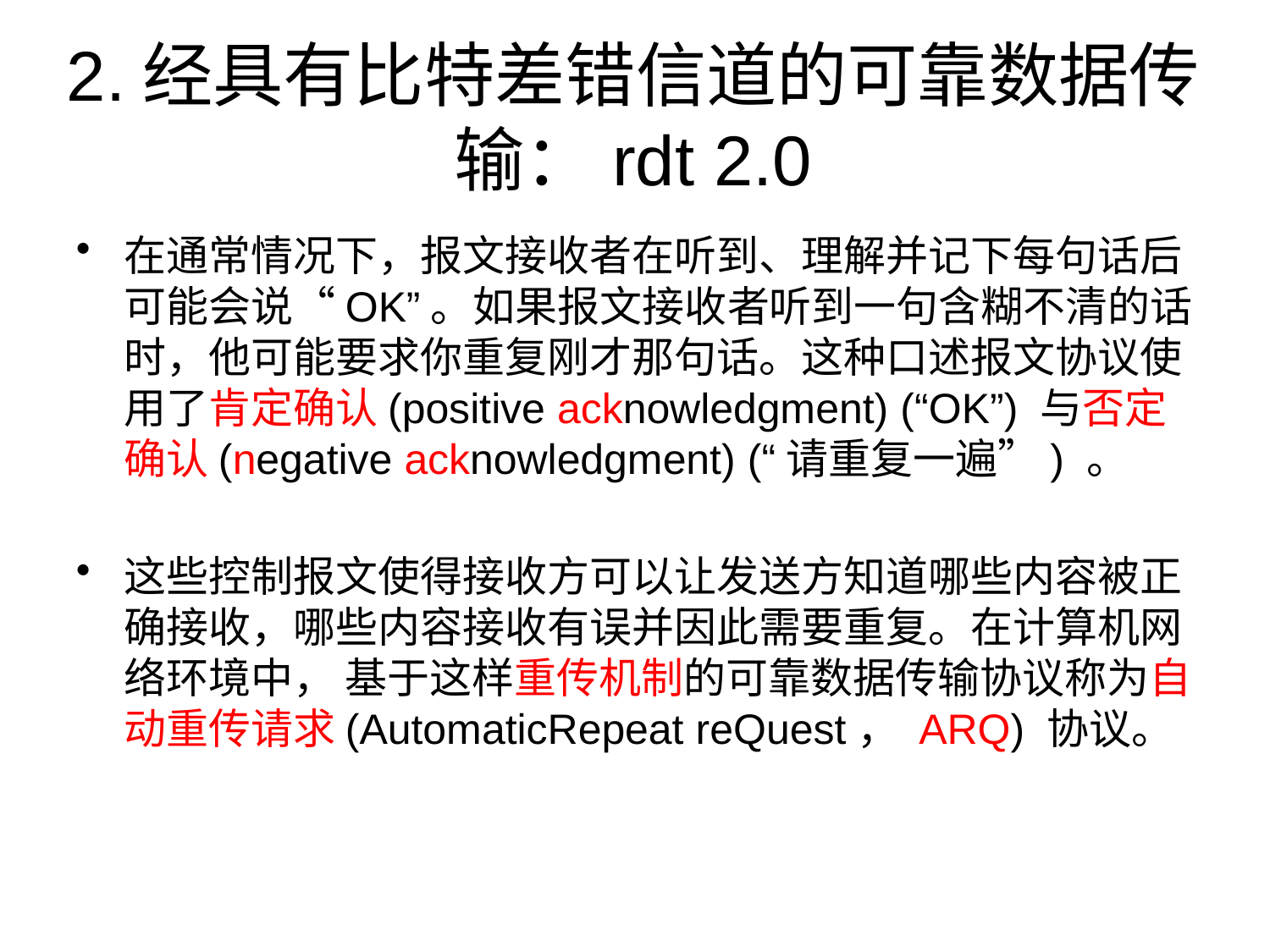

# 2.经具有比特差错信道的可靠数据传输：rdt 2.0
在通常情况下，报文接收者在听到、理解并记下每句话后可能会说“OK”。如果报文接收者听到一句含糊不清的话时，他可能要求你重复刚才那句话。这种口述报文协议使用了肯定确认(positive acknowledgment) (“OK”) 与否定确认(negative acknowledgment) (“请重复一遍”) 。

这些控制报文使得接收方可以让发送方知道哪些内容被正确接收，哪些内容接收有误并因此需要重复。在计算机网络环境中， 基于这样重传机制的可靠数据传输协议称为自动重传请求(AutomaticRepeat reQuest， ARQ) 协议。